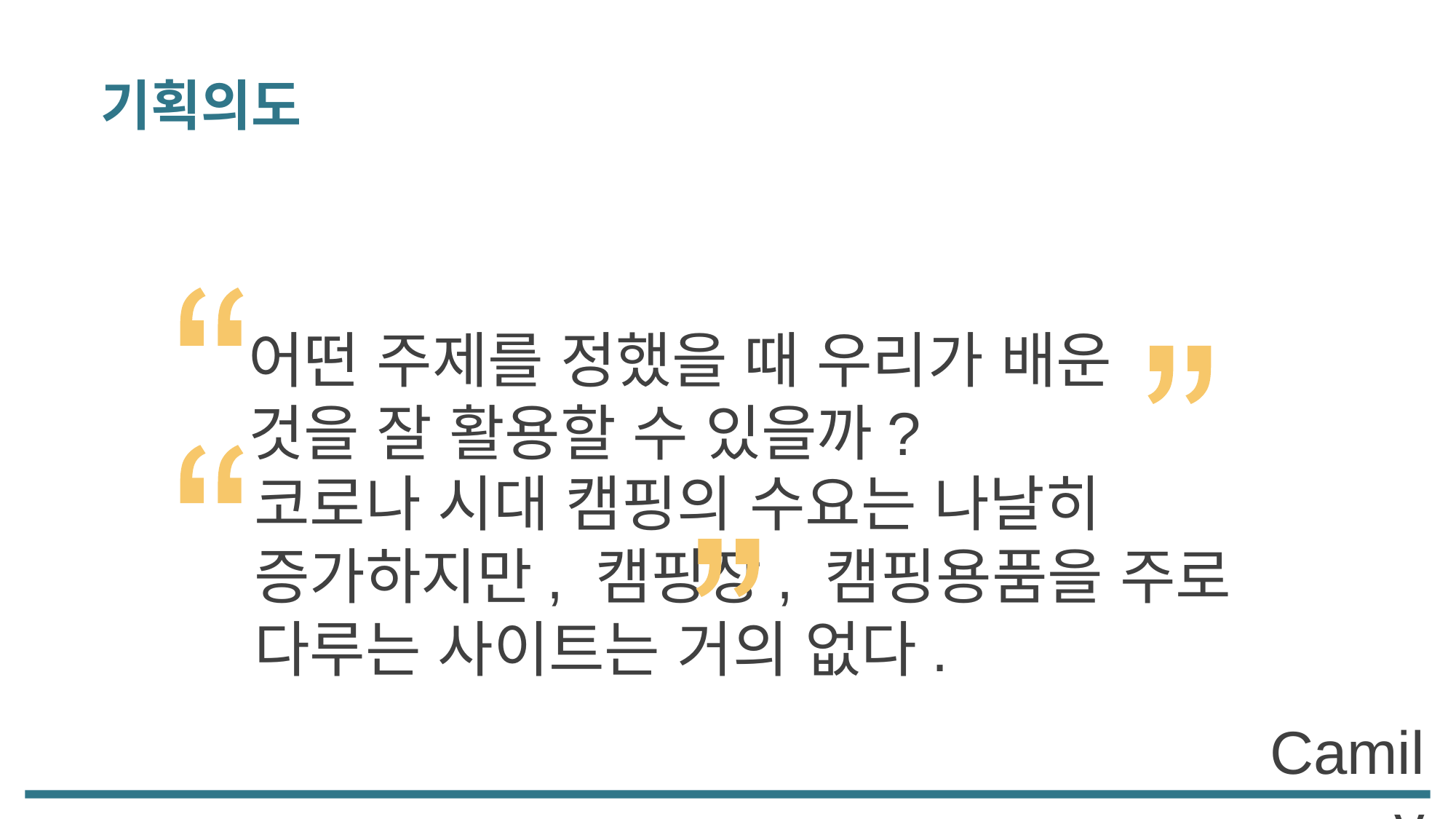

기획의도

어떤 주제를 정했을 때 우리가 배운 것을 잘 활용할 수 있을까?

코로나 시대 캠핑의 수요는 나날히 증가하지만, 캠핑장, 캠핑용품을 주로 다루는 사이트는 거의 없다.

Camily